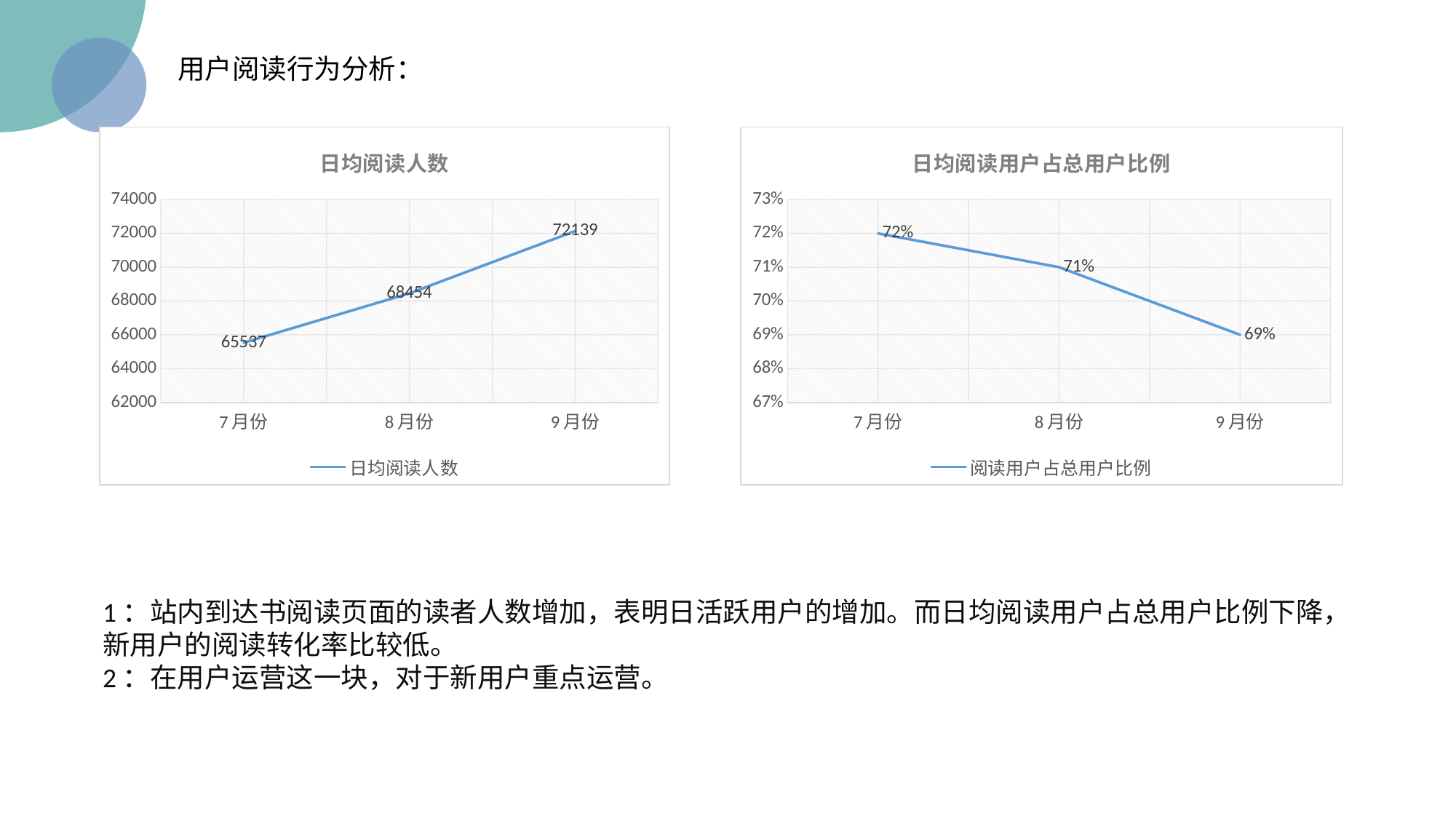

用户阅读行为分析：

### Chart: 日均阅读用户占总用户比例

| Category | 阅读用户占总用户比例 |
|---|---|
| 7月份 | 0.7200000000000001 |
| 8月份 | 0.7100000000000001 |
| 9月份 | 0.6900000000000001 |

### Chart: 日均阅读人数

| Category | 日均阅读人数 |
|---|---|
| 7月份 | 65537.0 |
| 8月份 | 68454.0 |
| 9月份 | 72139.0 |
1：站内到达书阅读页面的读者人数增加，表明日活跃用户的增加。而日均阅读用户占总用户比例下降，新用户的阅读转化率比较低。
2：在用户运营这一块，对于新用户重点运营。